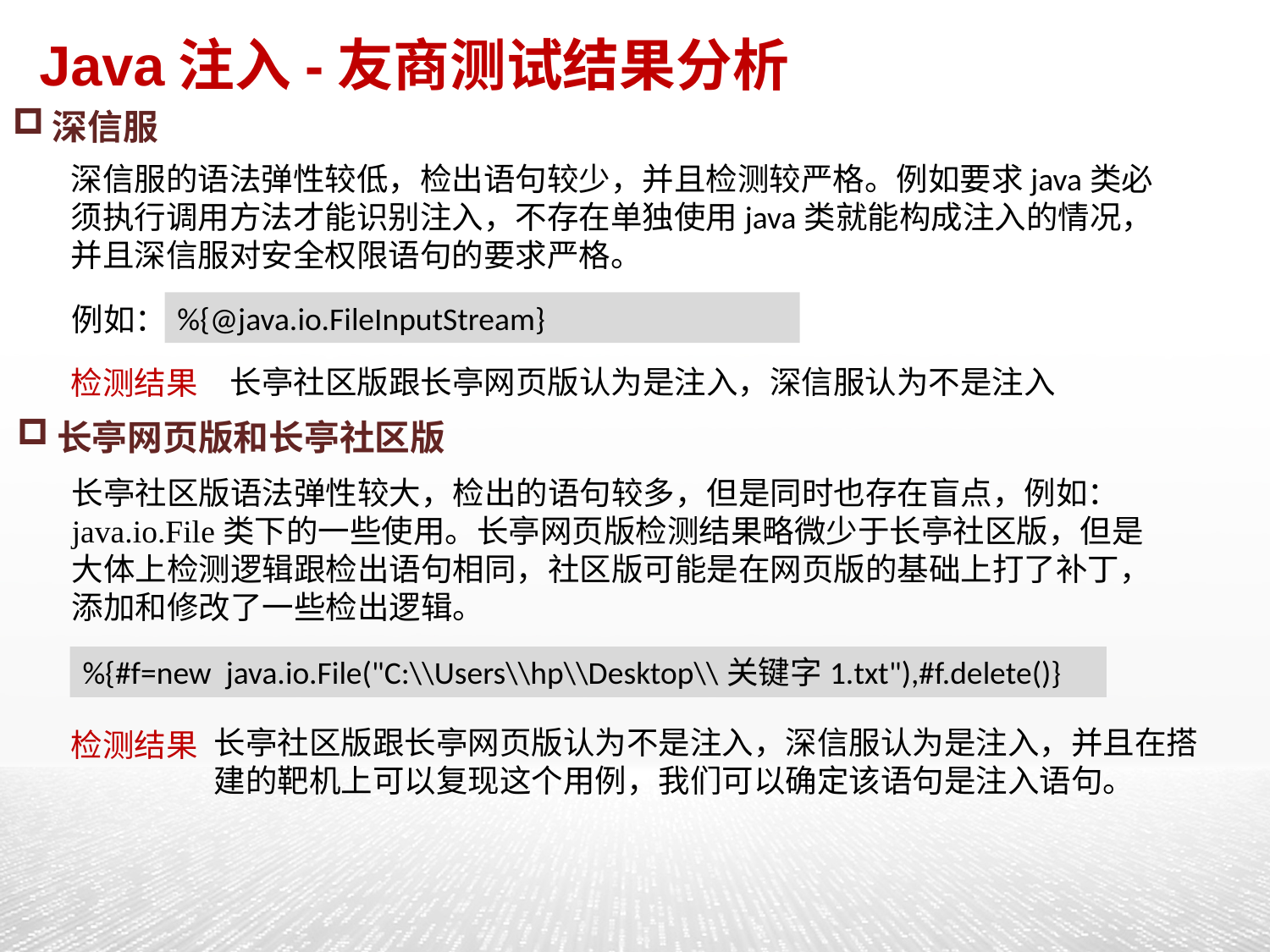

Java注入-友商测试结果分析
深信服
深信服的语法弹性较低，检出语句较少，并且检测较严格。例如要求java类必须执行调用方法才能识别注入，不存在单独使用java类就能构成注入的情况，并且深信服对安全权限语句的要求严格。
%{@java.io.FileInputStream}
例如：
长亭社区版跟长亭网页版认为是注入，深信服认为不是注入
检测结果
长亭网页版和长亭社区版
长亭社区版语法弹性较大，检出的语句较多，但是同时也存在盲点，例如：java.io.File类下的一些使用。长亭网页版检测结果略微少于长亭社区版，但是大体上检测逻辑跟检出语句相同，社区版可能是在网页版的基础上打了补丁，添加和修改了一些检出逻辑。
%{#f=new  java.io.File("C:\\Users\\hp\\Desktop\\关键字1.txt"),#f.delete()}
长亭社区版跟长亭网页版认为不是注入，深信服认为是注入，并且在搭建的靶机上可以复现这个用例，我们可以确定该语句是注入语句。
检测结果